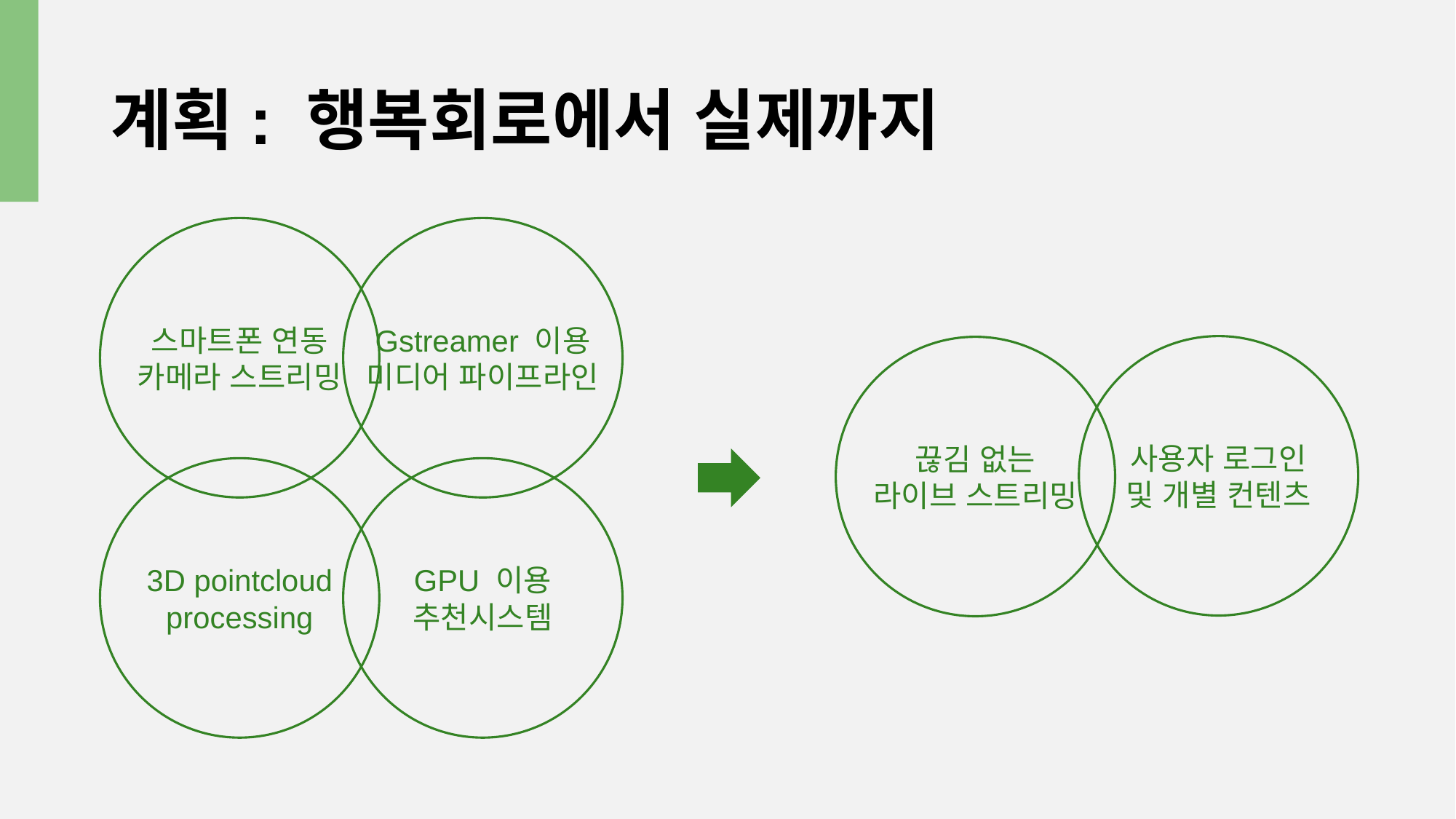

# 계획: 행복회로에서 실제까지

스마트폰 연동
카메라 스트리밍
Gstreamer 이용
미디어 파이프라인

사용자 로그인
및 개별 컨텐츠
끊김 없는
라이브 스트리밍

3D pointcloud
processing
GPU 이용
추천시스템